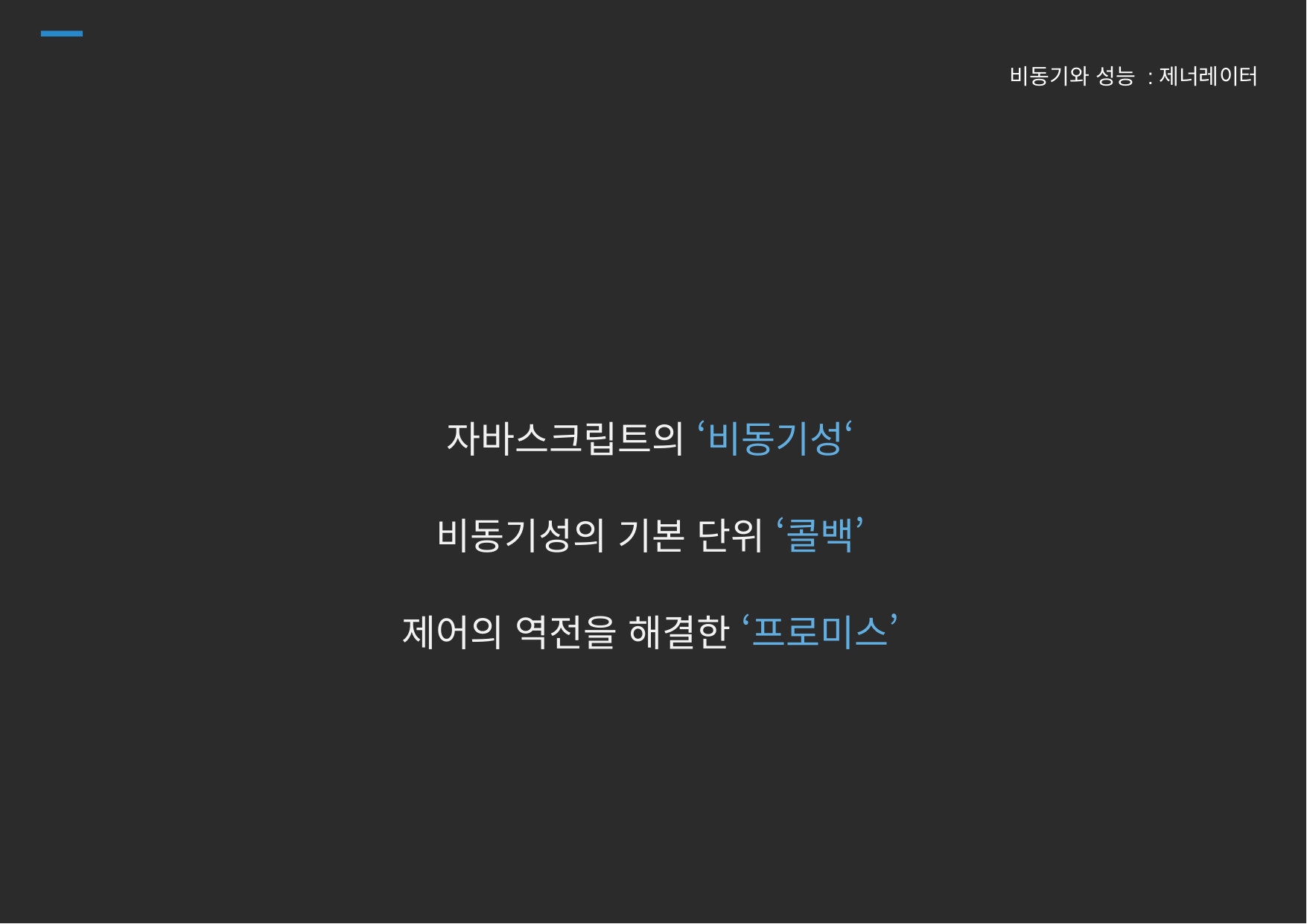

#
비동기와 성능 :제너레이터

자바스크립트의 ‘비동기성‘
비동기성의 기본 단위 ‘콜백’
제어의 역전을 해결한 ‘프로미스’